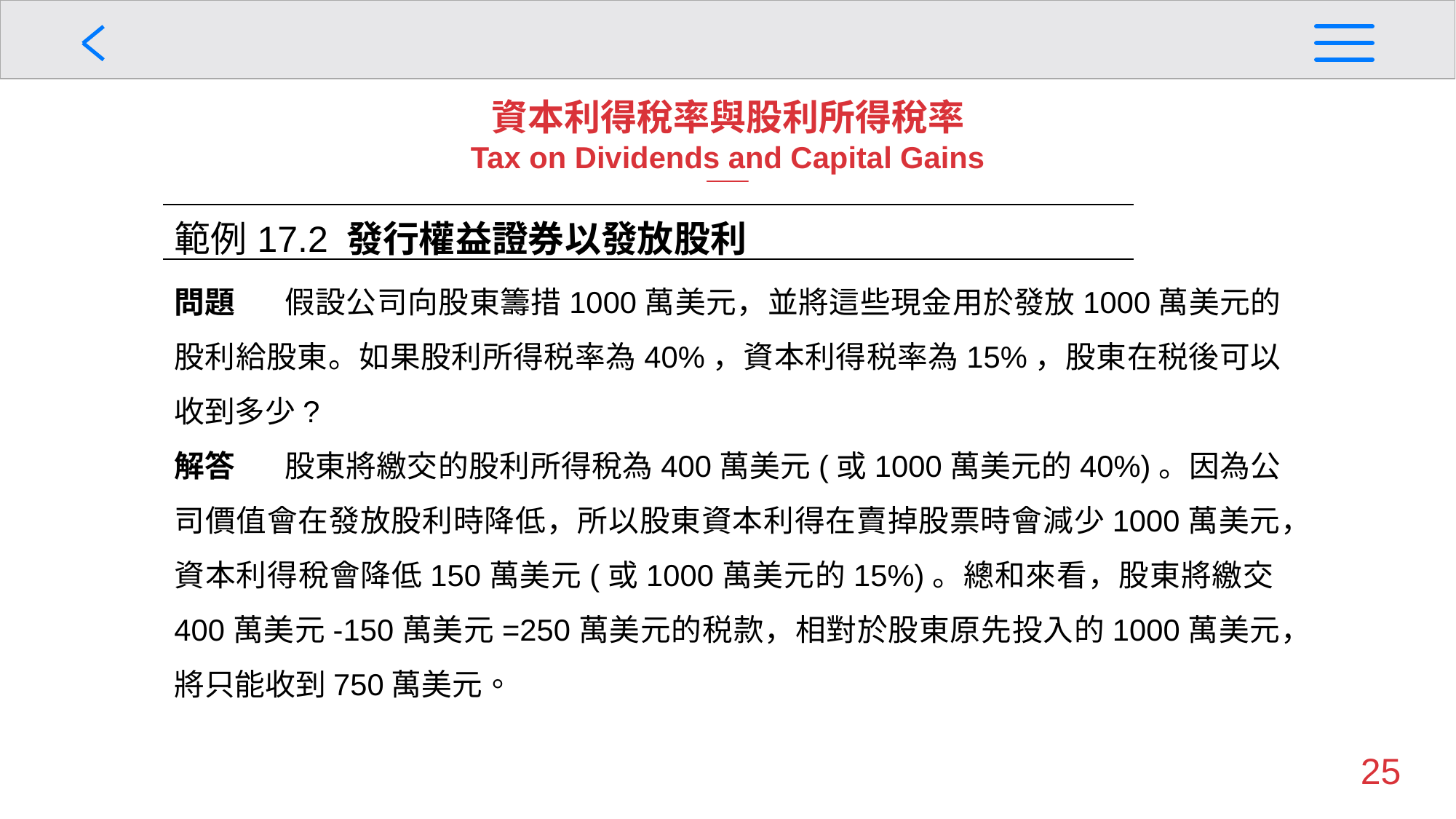

資本利得稅率與股利所得稅率
Tax on Dividends and Capital Gains
| 範例17.2 發行權益證券以發放股利 |
| --- |
問題	假設公司向股東籌措1000萬美元，並將這些現金用於發放1000萬美元的股利給股東。如果股利所得税率為40%，資本利得税率為15%，股東在税後可以收到多少?
解答	股東將繳交的股利所得稅為400萬美元(或1000萬美元的40%)。因為公司價值會在發放股利時降低，所以股東資本利得在賣掉股票時會減少1000萬美元，資本利得稅會降低150萬美元(或1000萬美元的15%)。總和來看，股東將繳交400萬美元-150萬美元=250萬美元的税款，相對於股東原先投入的1000萬美元，將只能收到750萬美元。
25